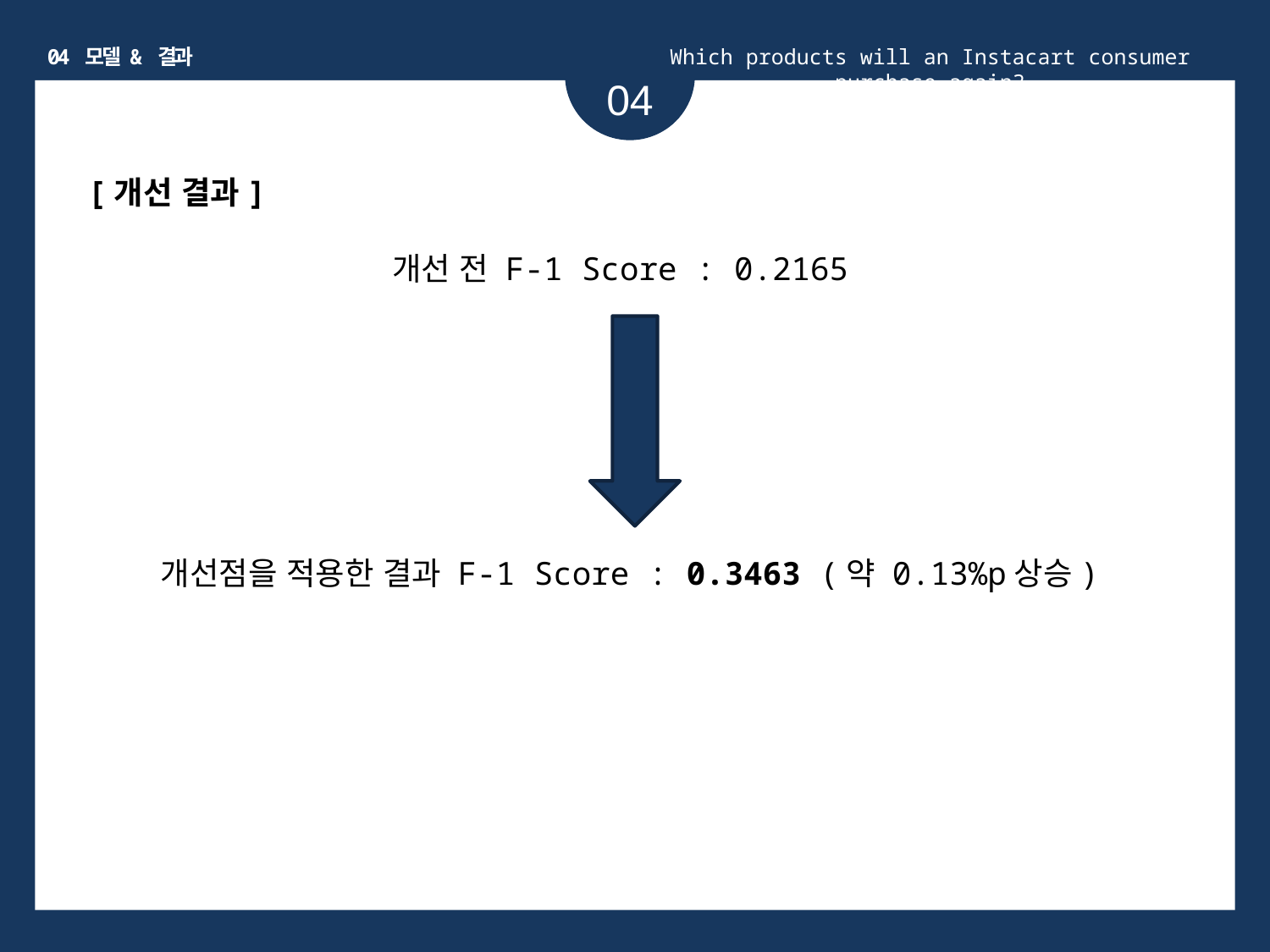

04 모델 & 결과
Which products will an Instacart consumer purchase again?
04

[개선 결과]

개선 전 F-1 Score : 0.2165

개선점을 적용한 결과 F-1 Score : 0.3463 (약 0.13%p상승)